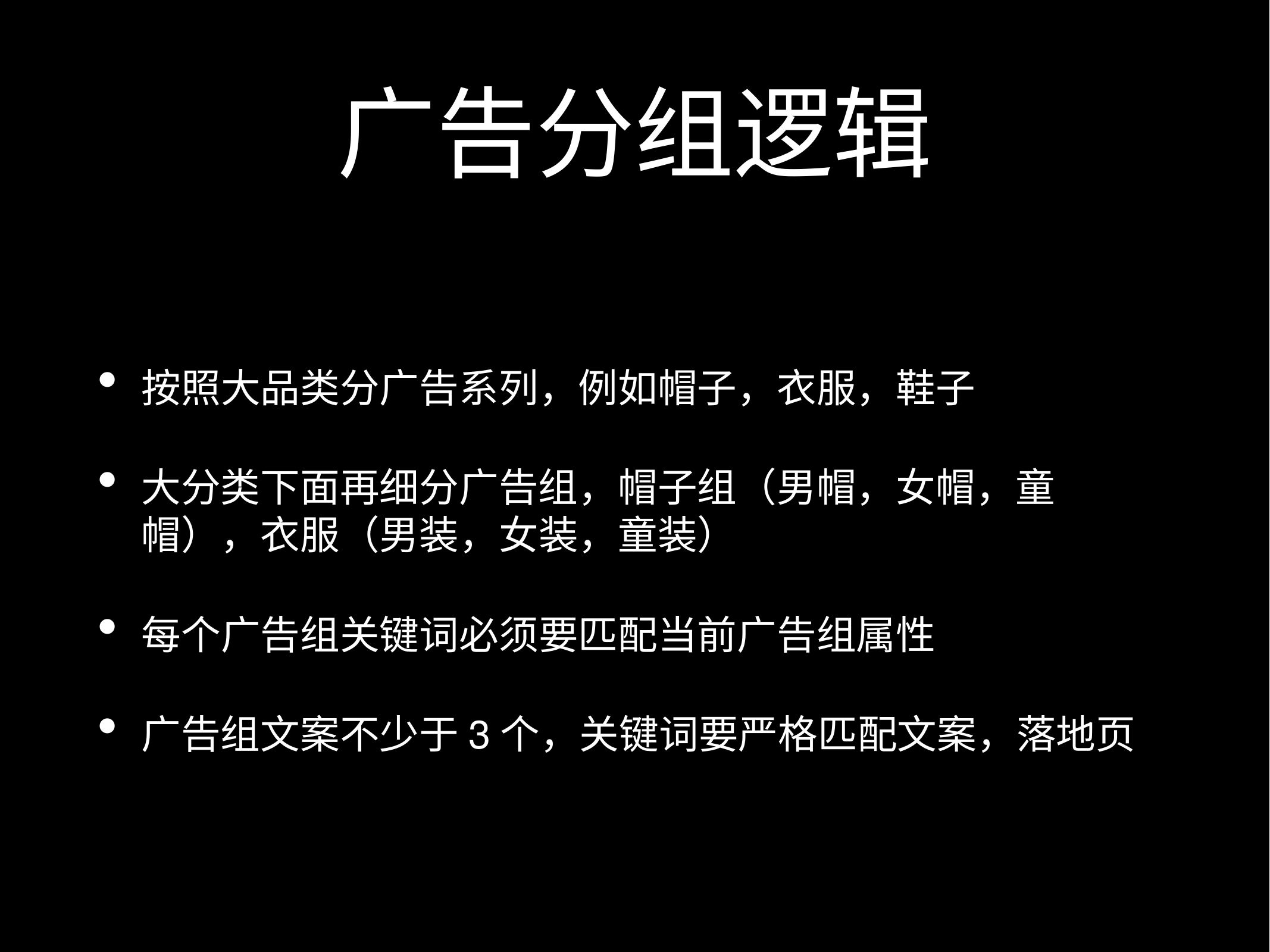

# 广告分组逻辑
按照大品类分广告系列，例如帽子，衣服，鞋子
大分类下面再细分广告组，帽子组（男帽，女帽，童帽），衣服（男装，女装，童装）
每个广告组关键词必须要匹配当前广告组属性
广告组文案不少于3个，关键词要严格匹配文案，落地页